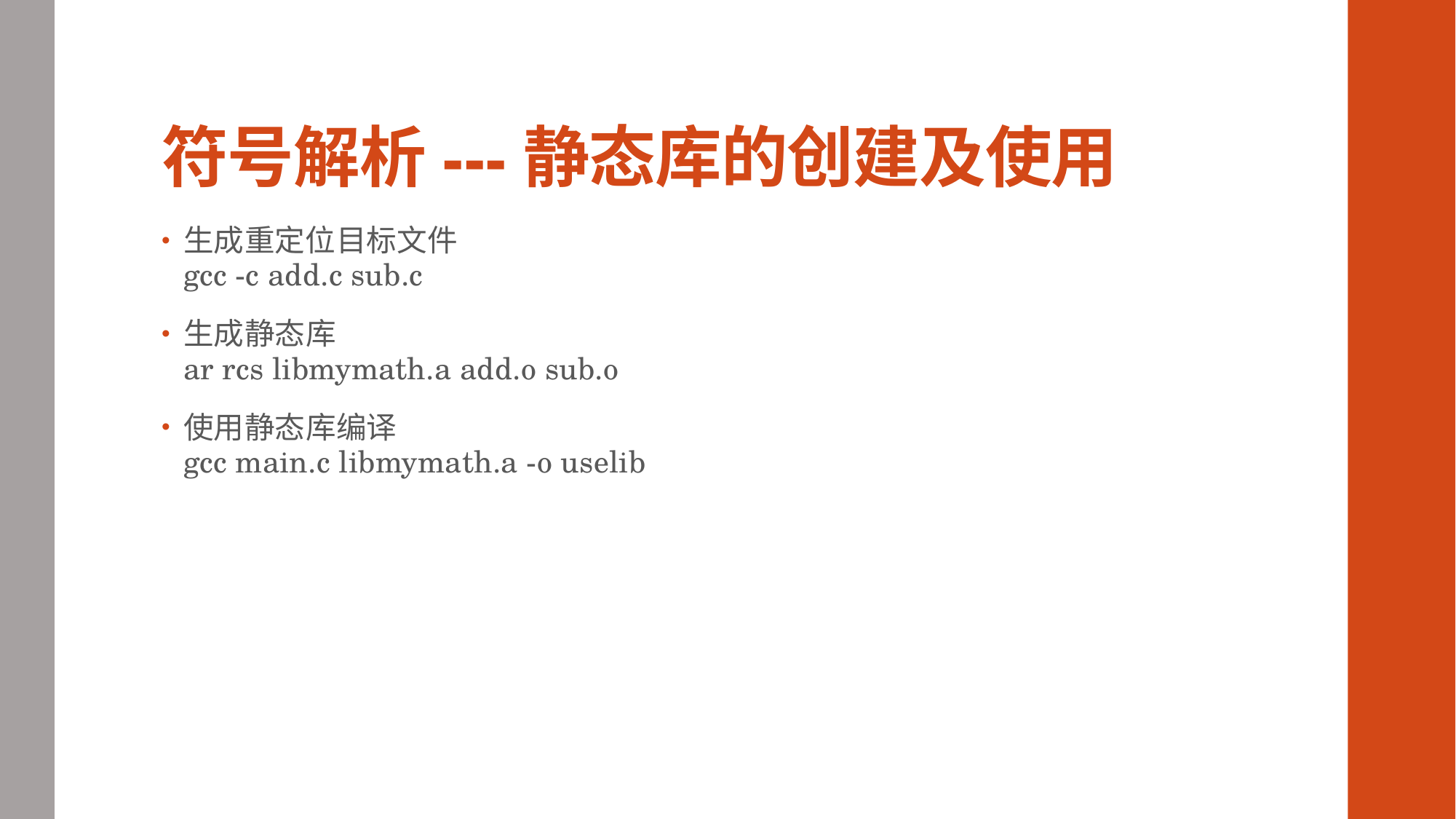

# 符号解析---静态库的创建及使用
生成重定位目标文件
gcc -c add.c sub.c
生成静态库
ar rcs libmymath.a add.o sub.o
使用静态库编译
gcc main.c libmymath.a -o uselib